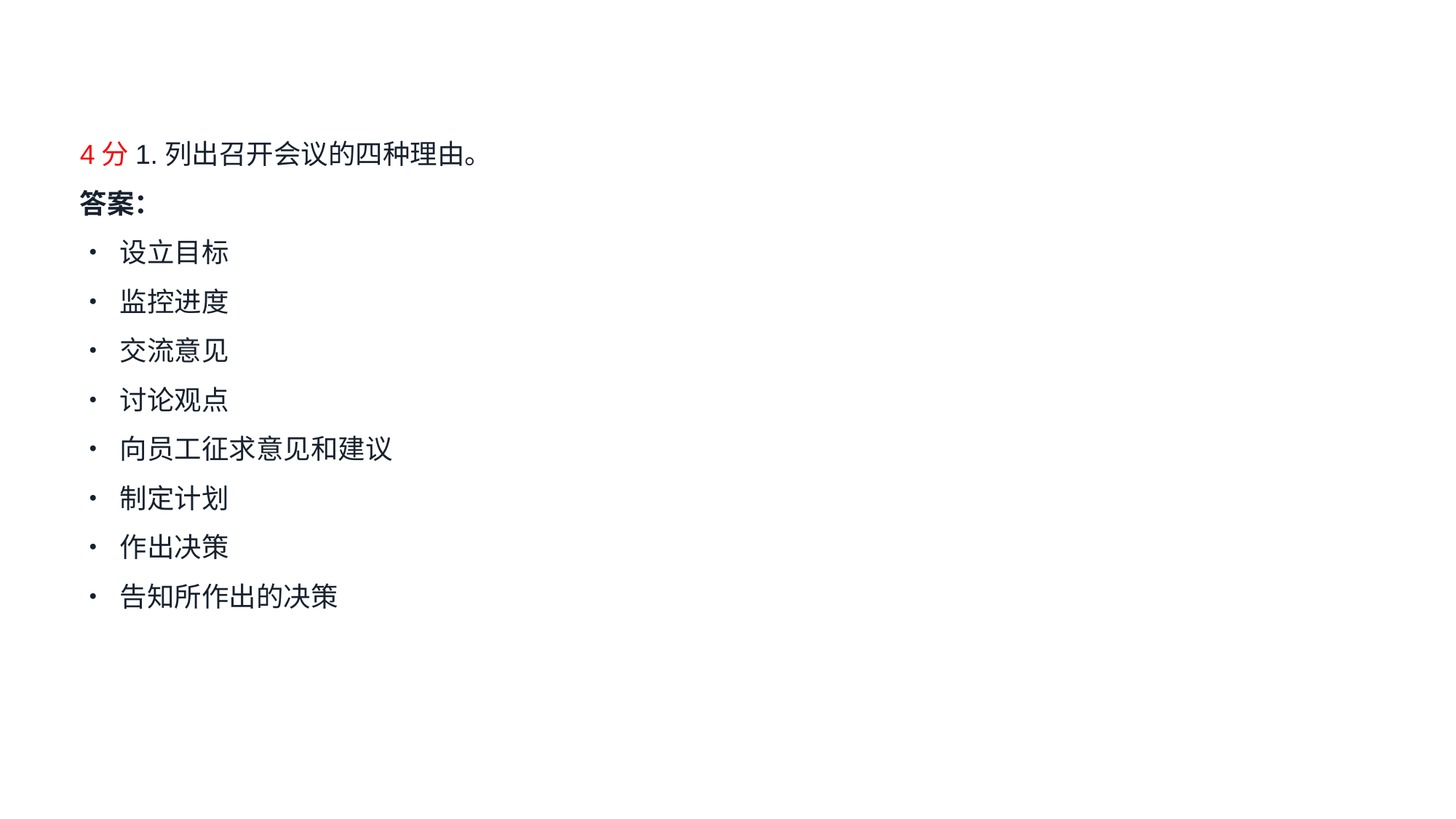

4分1.列出召开会议的四种理由。
答案：
• 设立目标
• 监控进度
• 交流意见
• 讨论观点
• 向员工征求意见和建议
• 制定计划
• 作出决策
• 告知所作出的决策